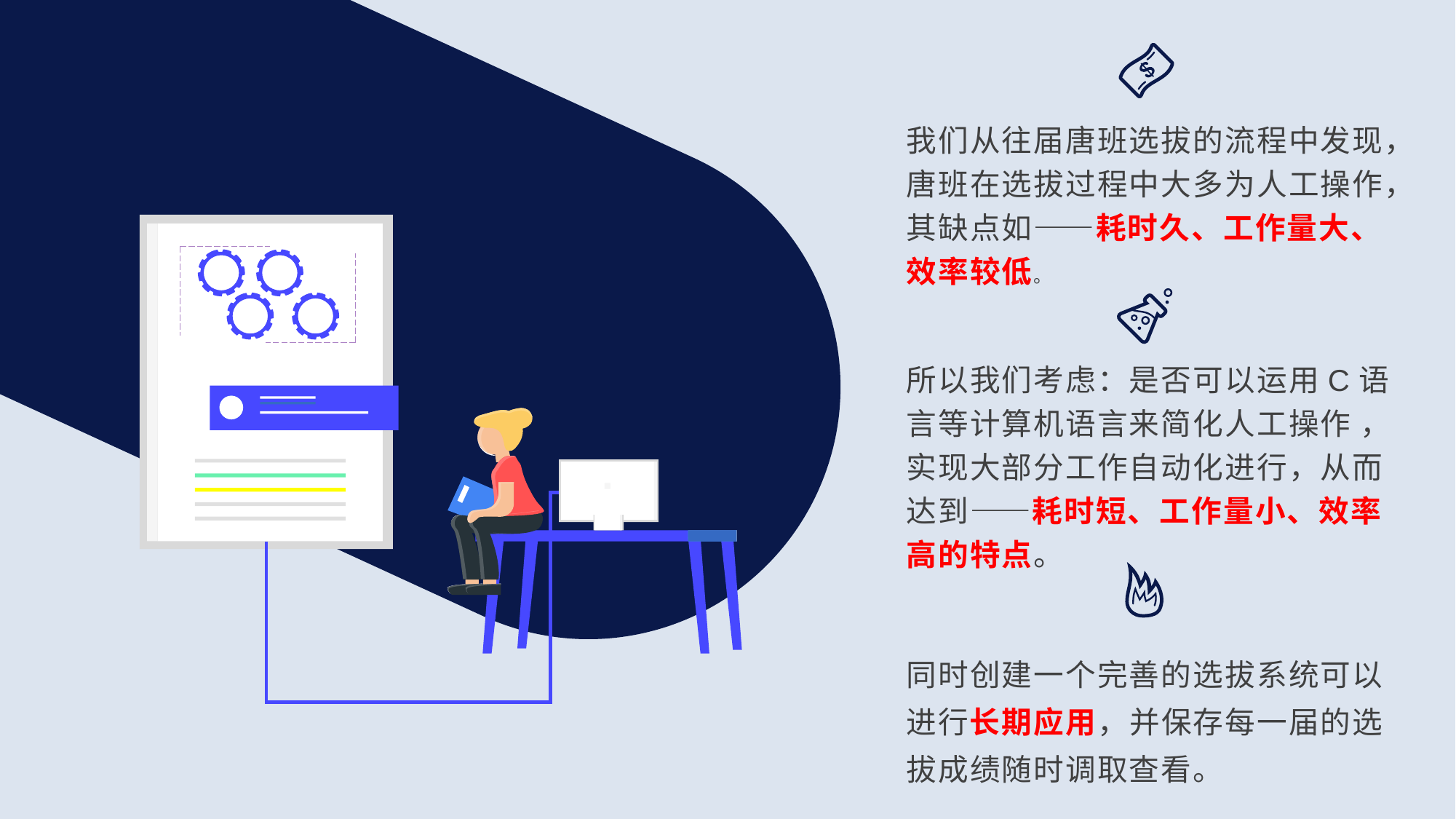

我们从往届唐班选拔的流程中发现，唐班在选拔过程中大多为人工操作，其缺点如——耗时久、工作量大、效率较低。

所以我们考虑：是否可以运用C语言等计算机语言来简化人工操作 ，实现大部分工作自动化进行，从而达到——耗时短、工作量小、效率高的特点。

同时创建一个完善的选拔系统可以进行长期应用，并保存每一届的选拔成绩随时调取查看。